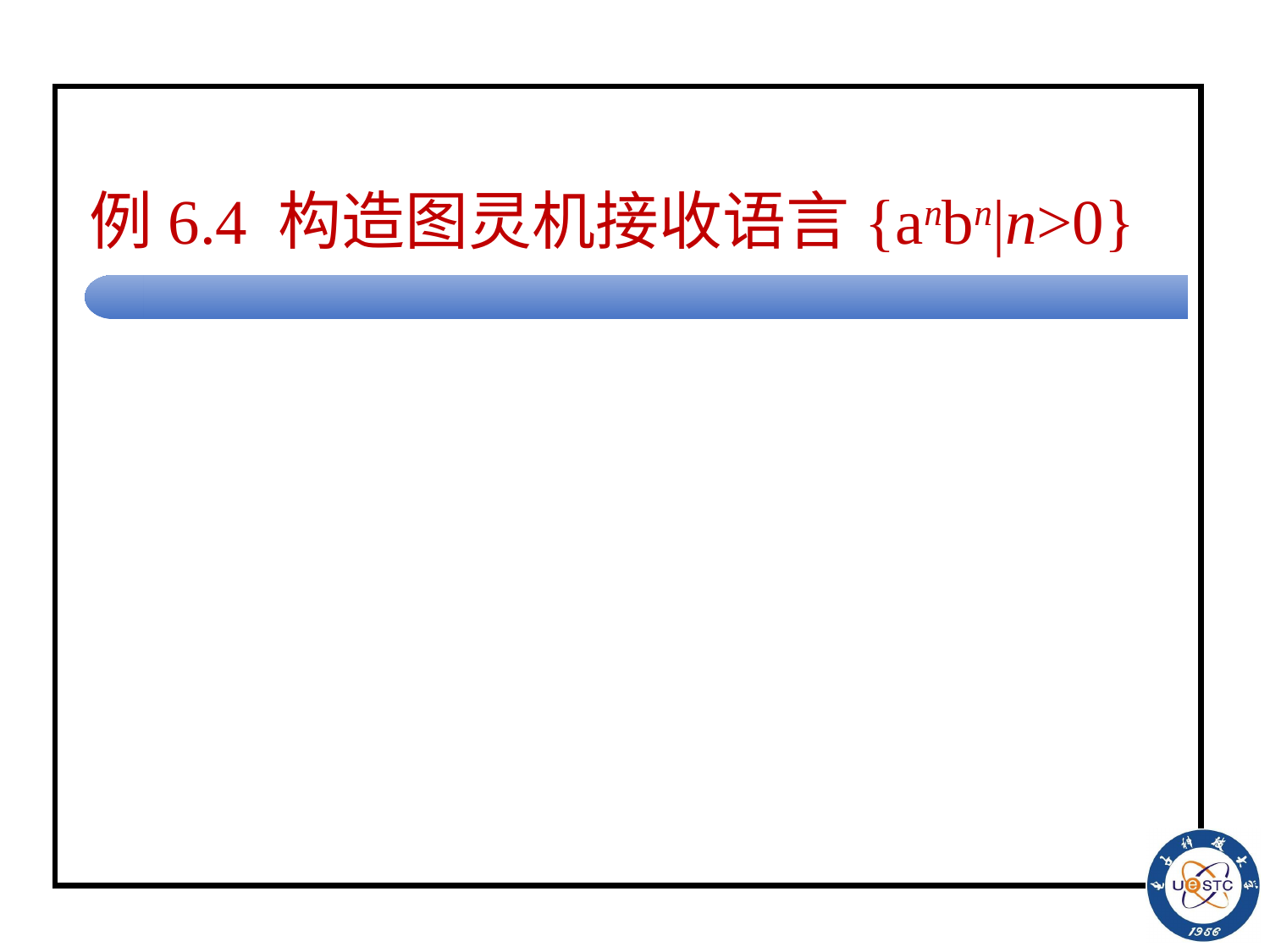

# 例6.4 构造图灵机接收语言{anbn|n>0}
算法：
当图灵机遇到a时,    将a改写为#
向右寻找b,  找到b,  将b改写为#
再向左找a,  找到a,  将a改写为#
…
直到所有a都找完。